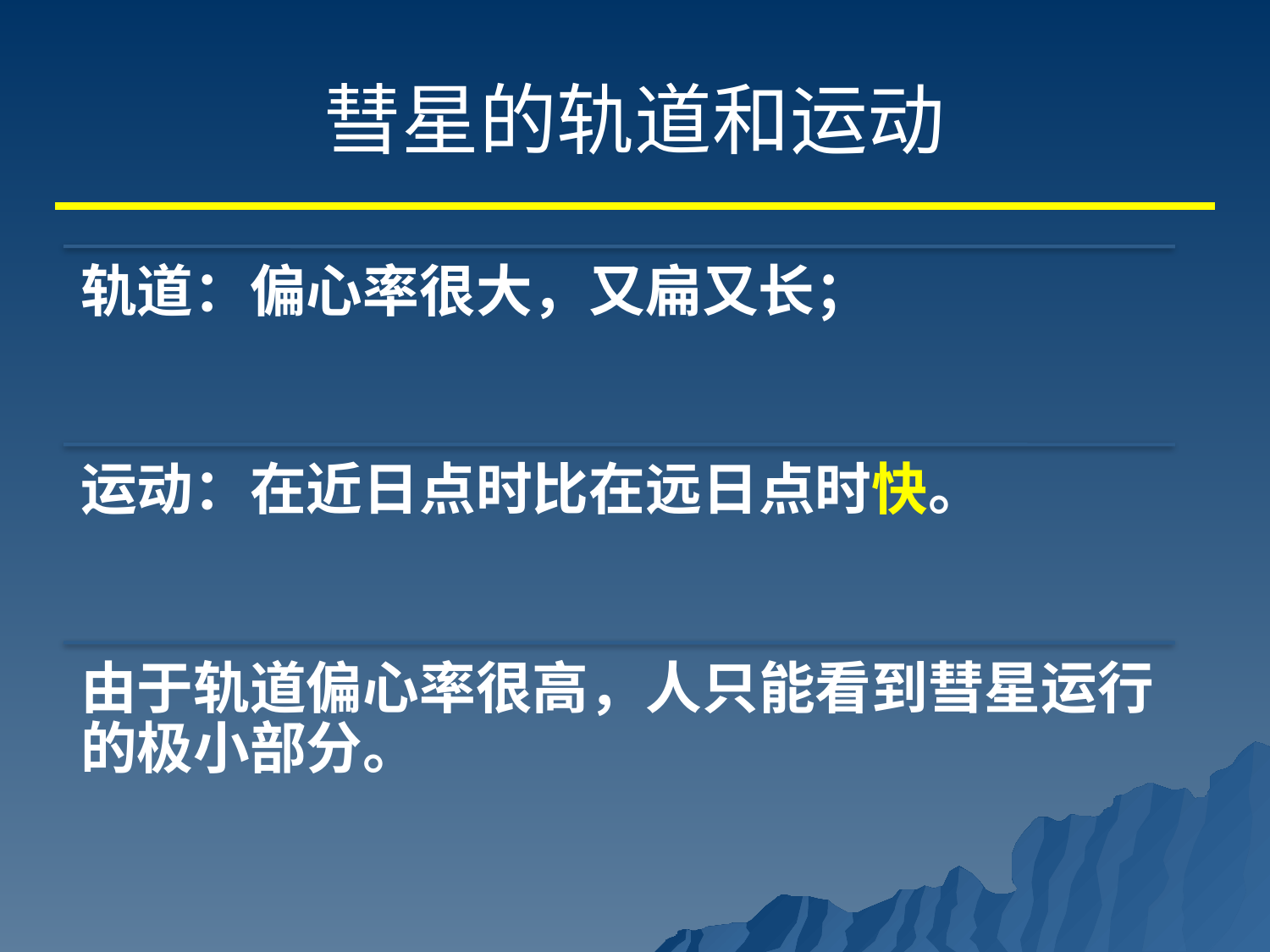

# 彗星的轨道和运动
轨道：偏心率很大，又扁又长；
运动：在近日点时比在远日点时快。
由于轨道偏心率很高，人只能看到彗星运行的极小部分。